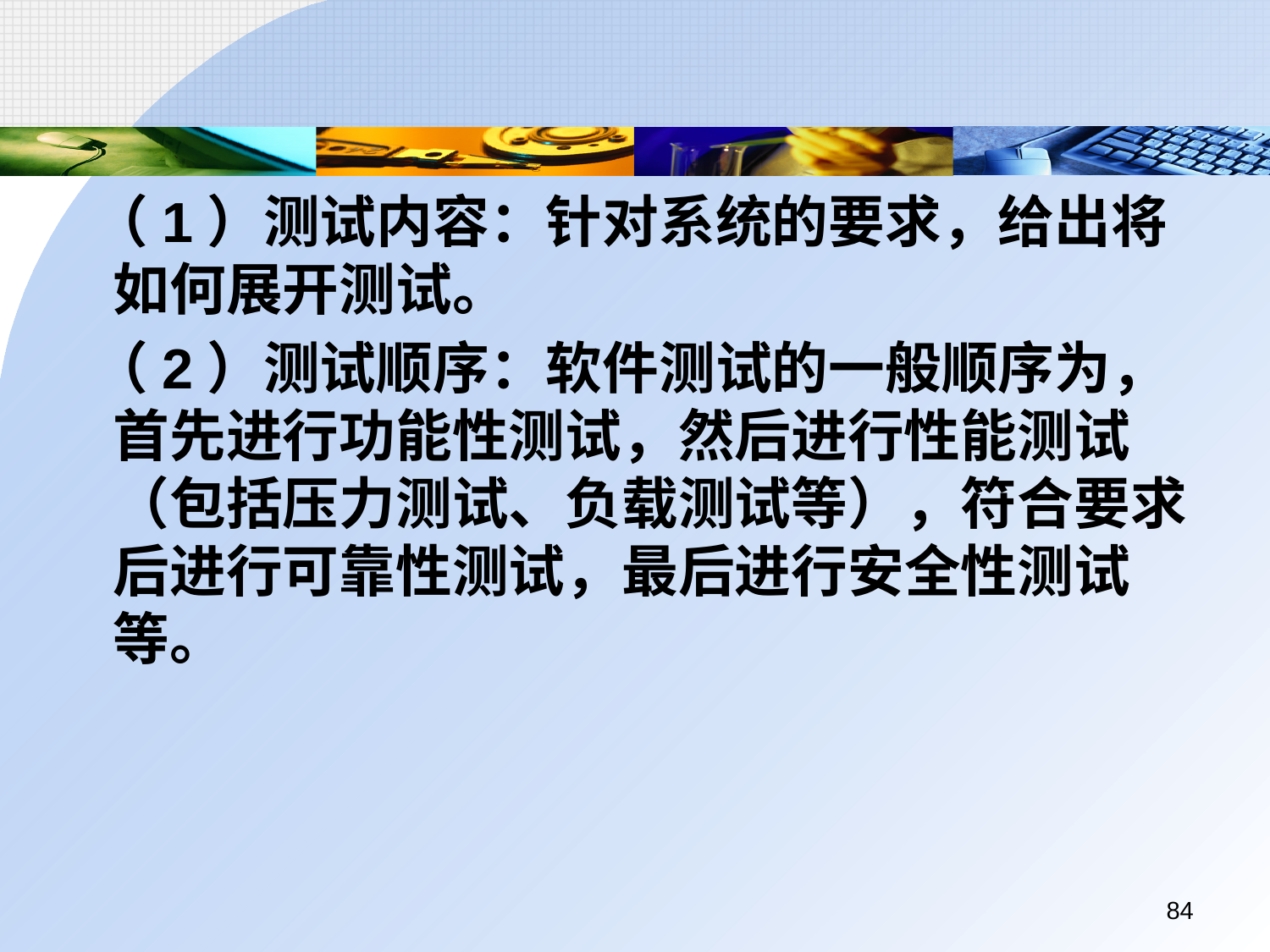

（1）测试内容：针对系统的要求，给出将如何展开测试。
 （2）测试顺序：软件测试的一般顺序为，首先进行功能性测试，然后进行性能测试（包括压力测试、负载测试等），符合要求后进行可靠性测试，最后进行安全性测试等。
84